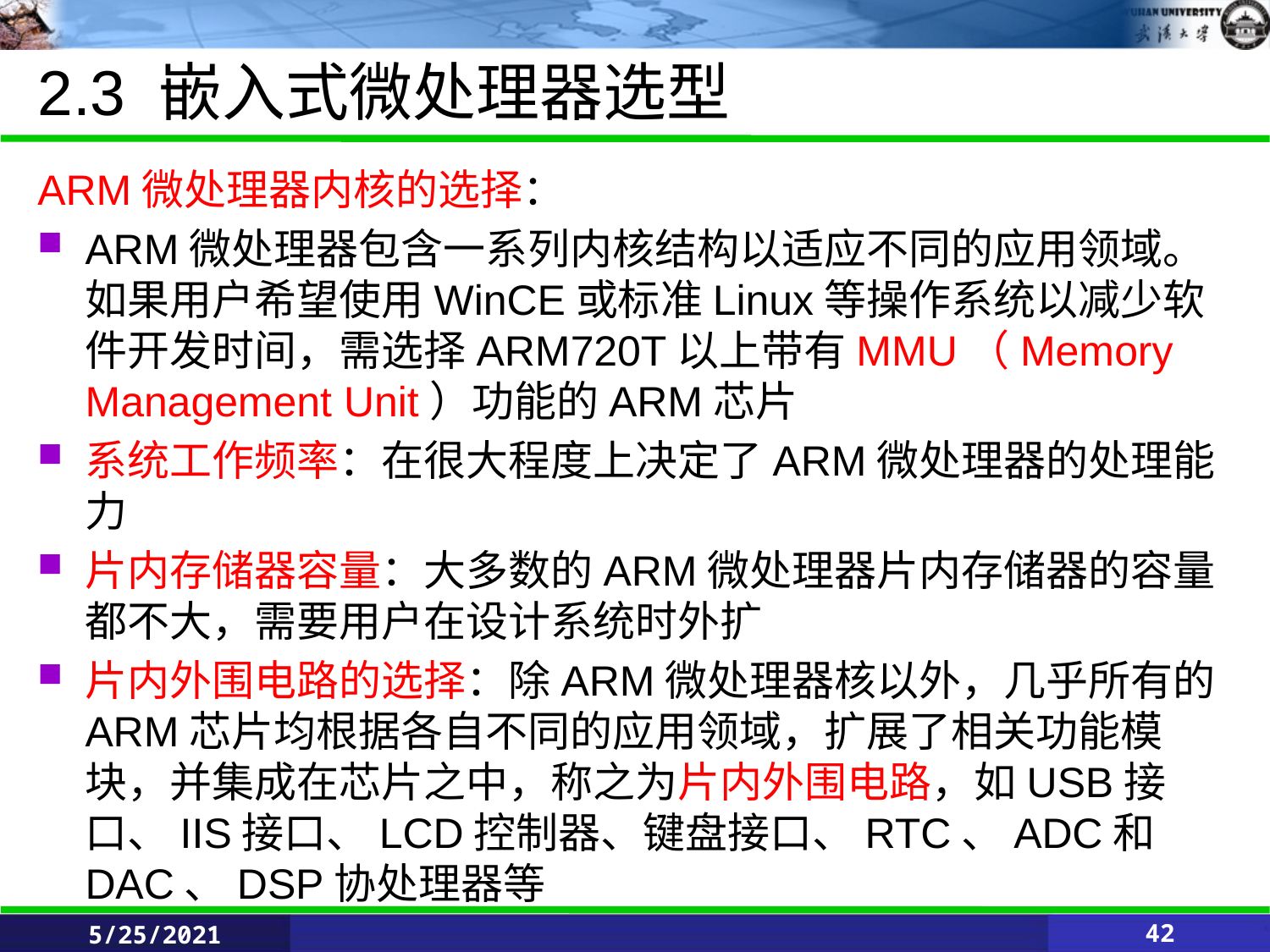

# 2.3 嵌入式微处理器选型
ARM微处理器内核的选择：
ARM微处理器包含一系列内核结构以适应不同的应用领域。如果用户希望使用WinCE或标准Linux等操作系统以减少软件开发时间，需选择ARM720T以上带有MMU（Memory Management Unit）功能的ARM芯片
系统工作频率：在很大程度上决定了ARM微处理器的处理能力
片内存储器容量：大多数的ARM微处理器片内存储器的容量都不大，需要用户在设计系统时外扩
片内外围电路的选择：除ARM微处理器核以外，几乎所有的ARM芯片均根据各自不同的应用领域，扩展了相关功能模块，并集成在芯片之中，称之为片内外围电路，如USB接口、IIS接口、LCD控制器、键盘接口、RTC、ADC和DAC、DSP协处理器等

5/25/2021

42